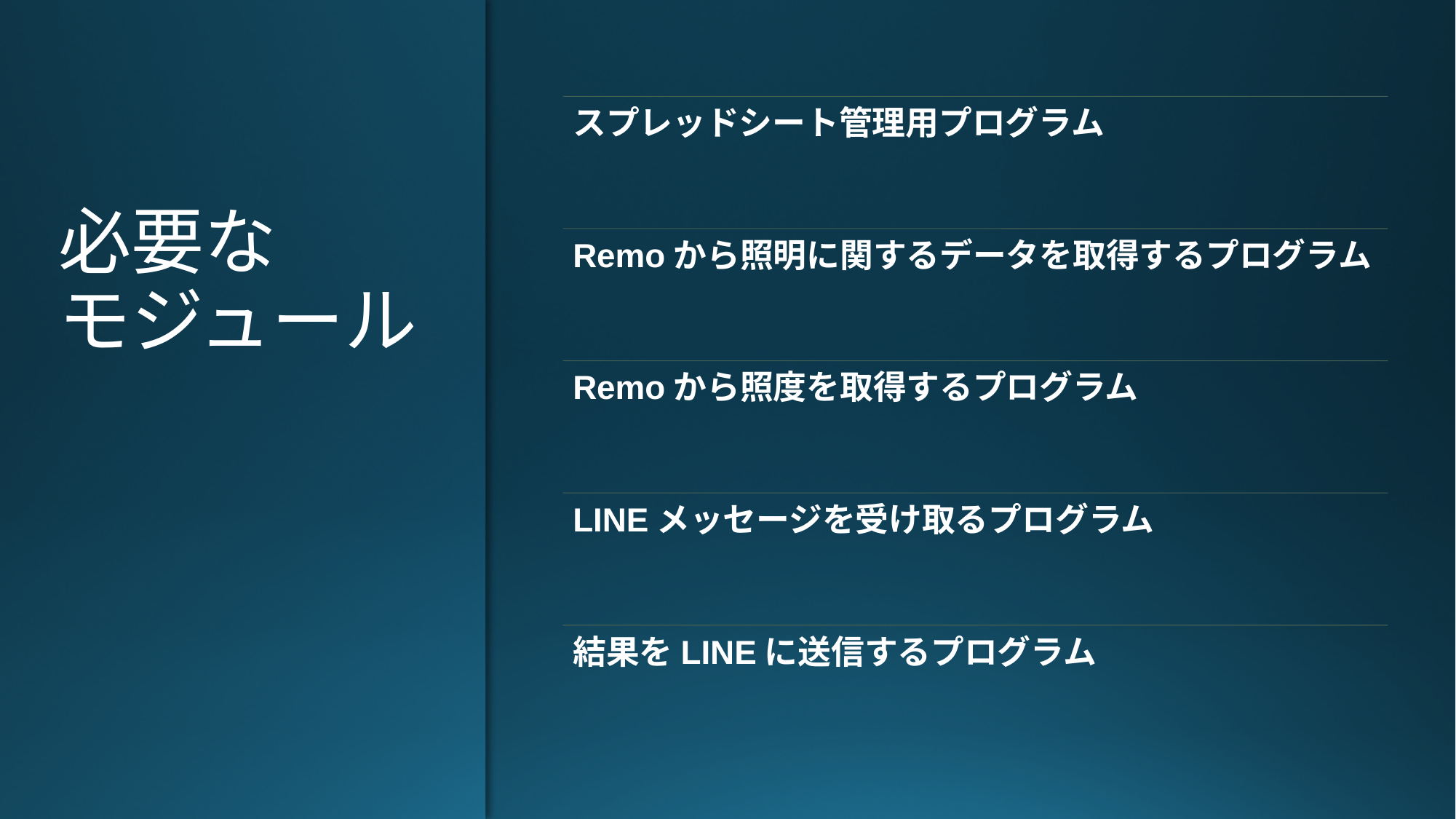

スプレッドシート管理用プログラム
Remoから照明に関するデータを取得するプログラム
Remoから照度を取得するプログラム
LINEメッセージを受け取るプログラム
結果をLINEに送信するプログラム
# 必要な モジュール